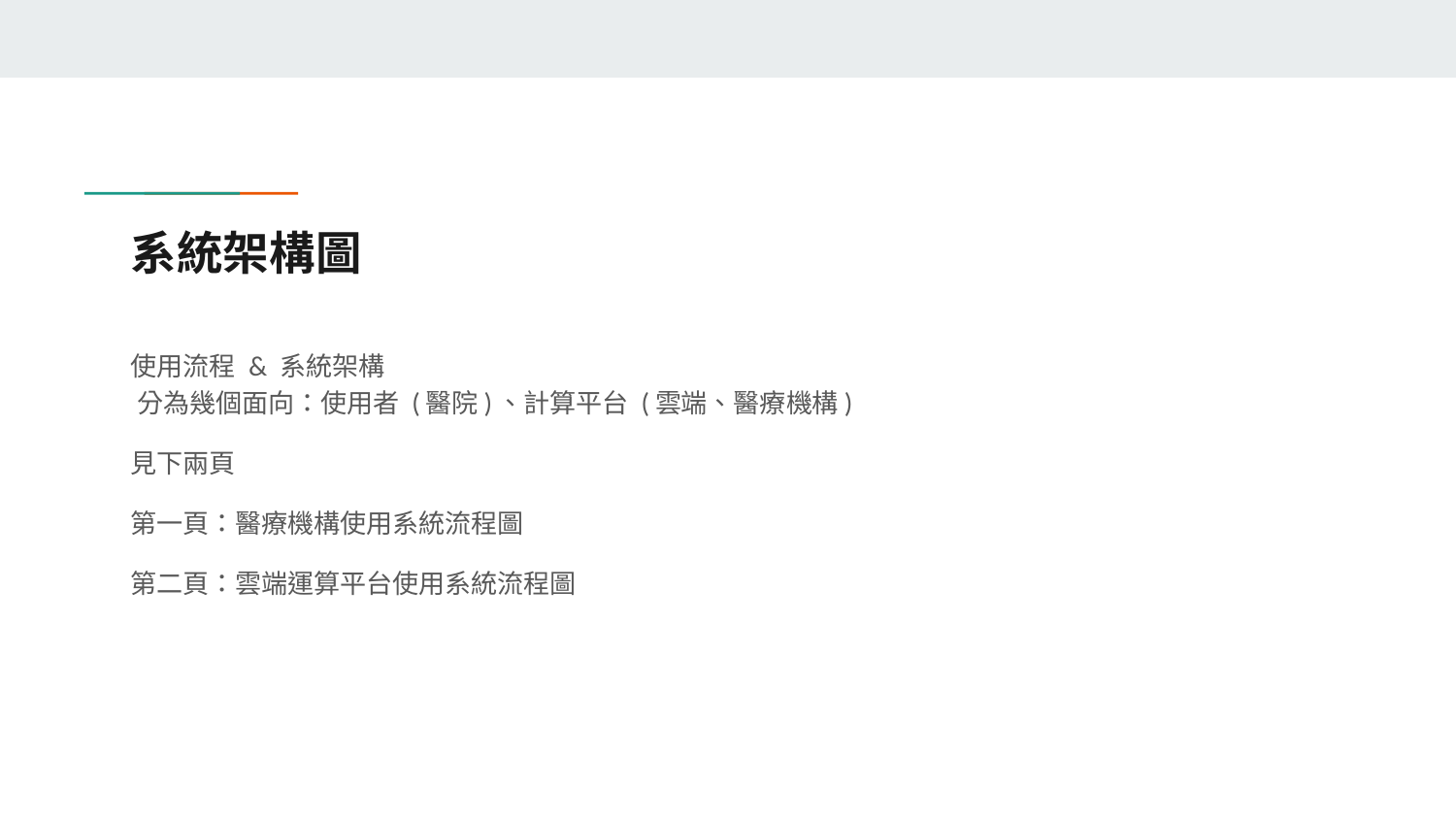

# 系統架構圖
使用流程 & 系統架構
 分為幾個面向：使用者 (醫院)、計算平台 (雲端、醫療機構)
見下兩頁
第一頁：醫療機構使用系統流程圖
第二頁：雲端運算平台使用系統流程圖